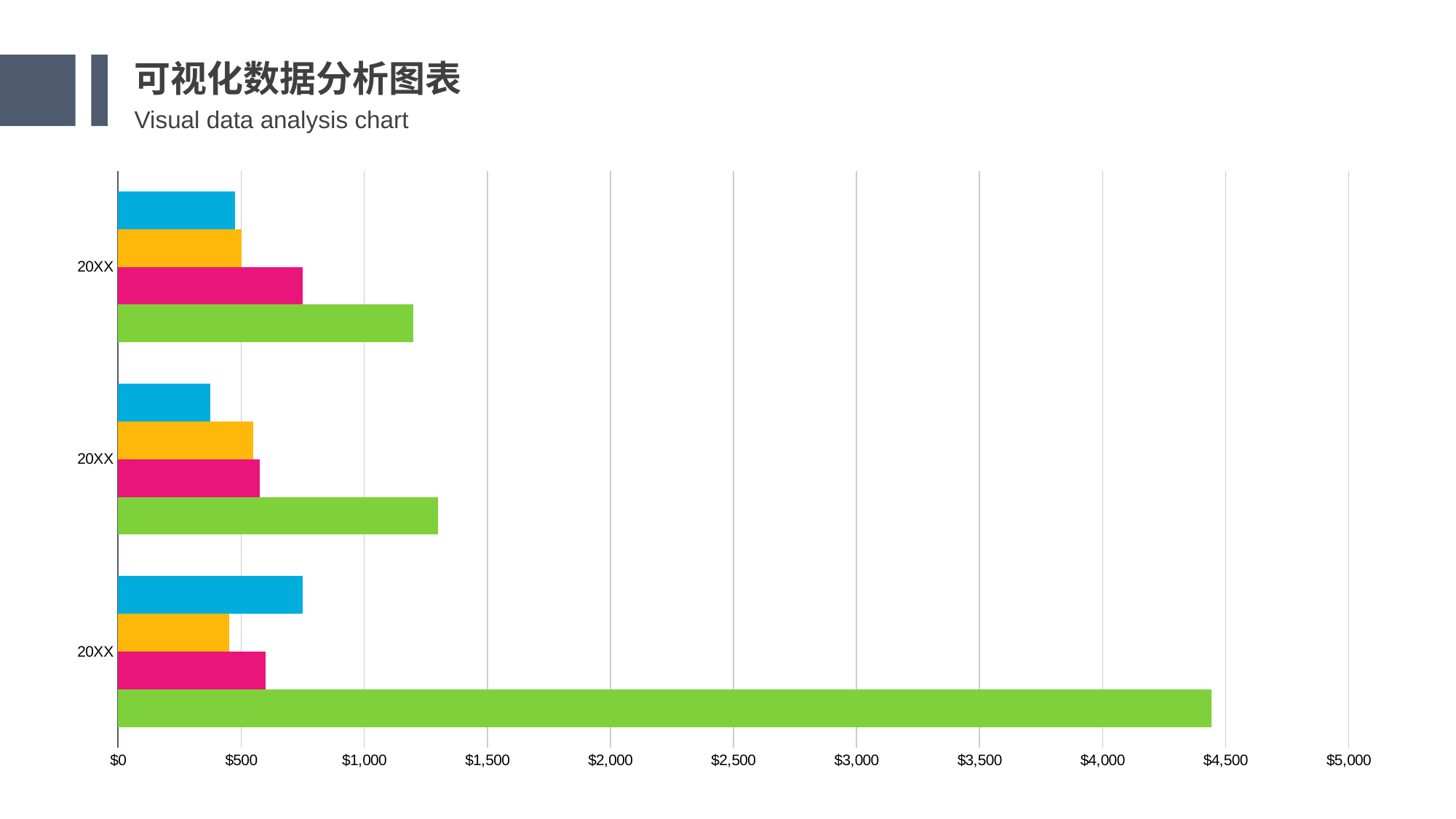

可视化数据分析图表

Visual data analysis chart

### Chart

| Category | America | Europe | Asia | Australia |
|---|---|---|---|---|
| 20XX | 4444.0 | 600.0 | 450.0 | 750.0 |
| 20XX | 1300.0 | 575.0 | 550.0 | 375.0 |
| 20XX | 1200.0 | 750.0 | 500.0 | 475.0 |